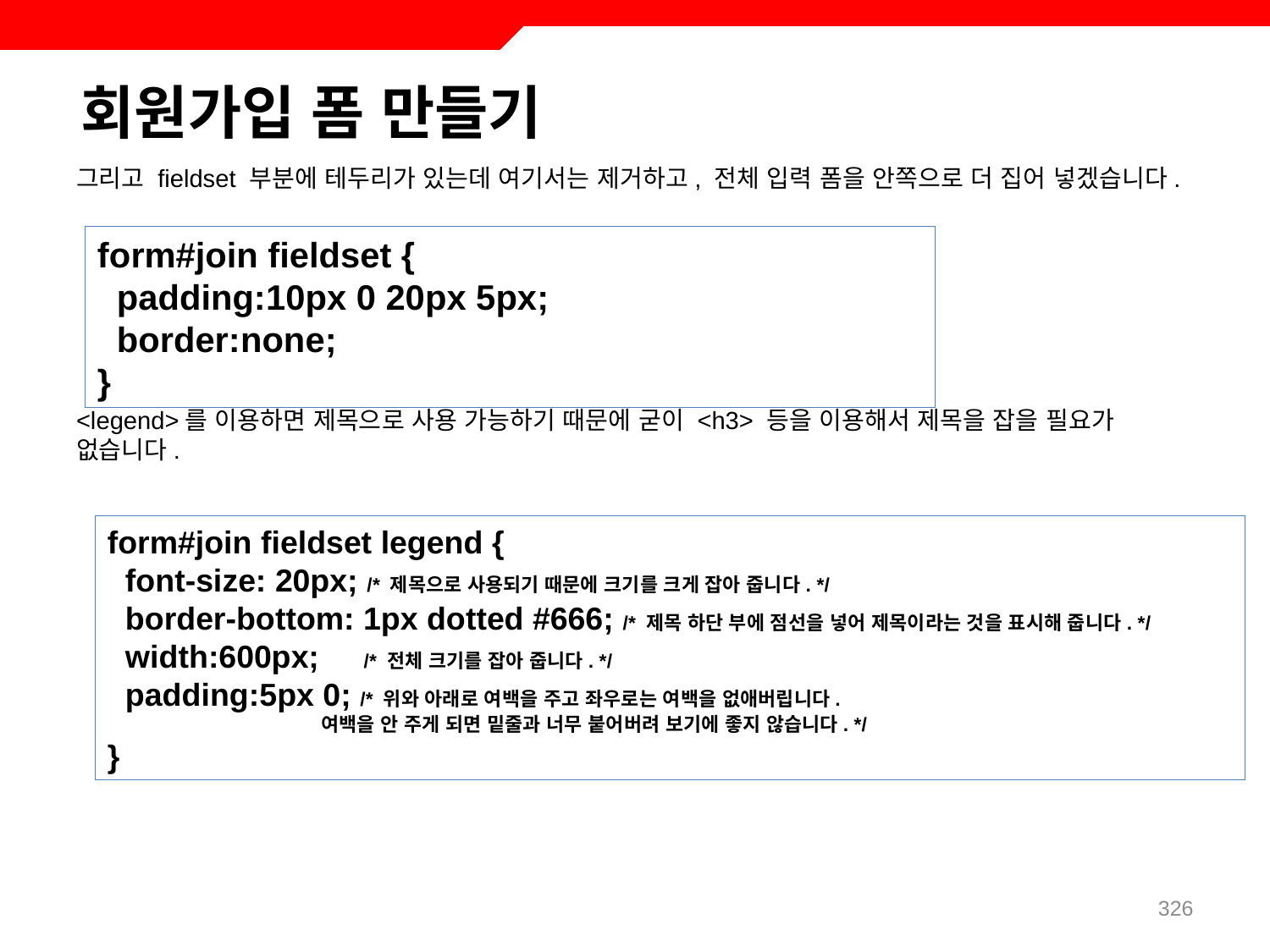

# 회원가입 폼 만들기
그리고 fieldset 부분에 테두리가 있는데 여기서는 제거하고, 전체 입력 폼을 안쪽으로 더 집어 넣겠습니다.

<legend>를 이용하면 제목으로 사용 가능하기 때문에 굳이 <h3> 등을 이용해서 제목을 잡을 필요가 없습니다.
form#join fieldset {
  padding:10px 0 20px 5px;
  border:none;
}
form#join fieldset legend {
  font-size: 20px; /* 제목으로 사용되기 때문에 크기를 크게 잡아 줍니다. */
  border-bottom: 1px dotted #666; /* 제목 하단 부에 점선을 넣어 제목이라는 것을 표시해 줍니다. */
  width:600px;     /* 전체 크기를 잡아 줍니다. */
  padding:5px 0; /* 위와 아래로 여백을 주고 좌우로는 여백을 없애버립니다.
                                      여백을 안 주게 되면 밑줄과 너무 붙어버려 보기에 좋지 않습니다. */
}
326